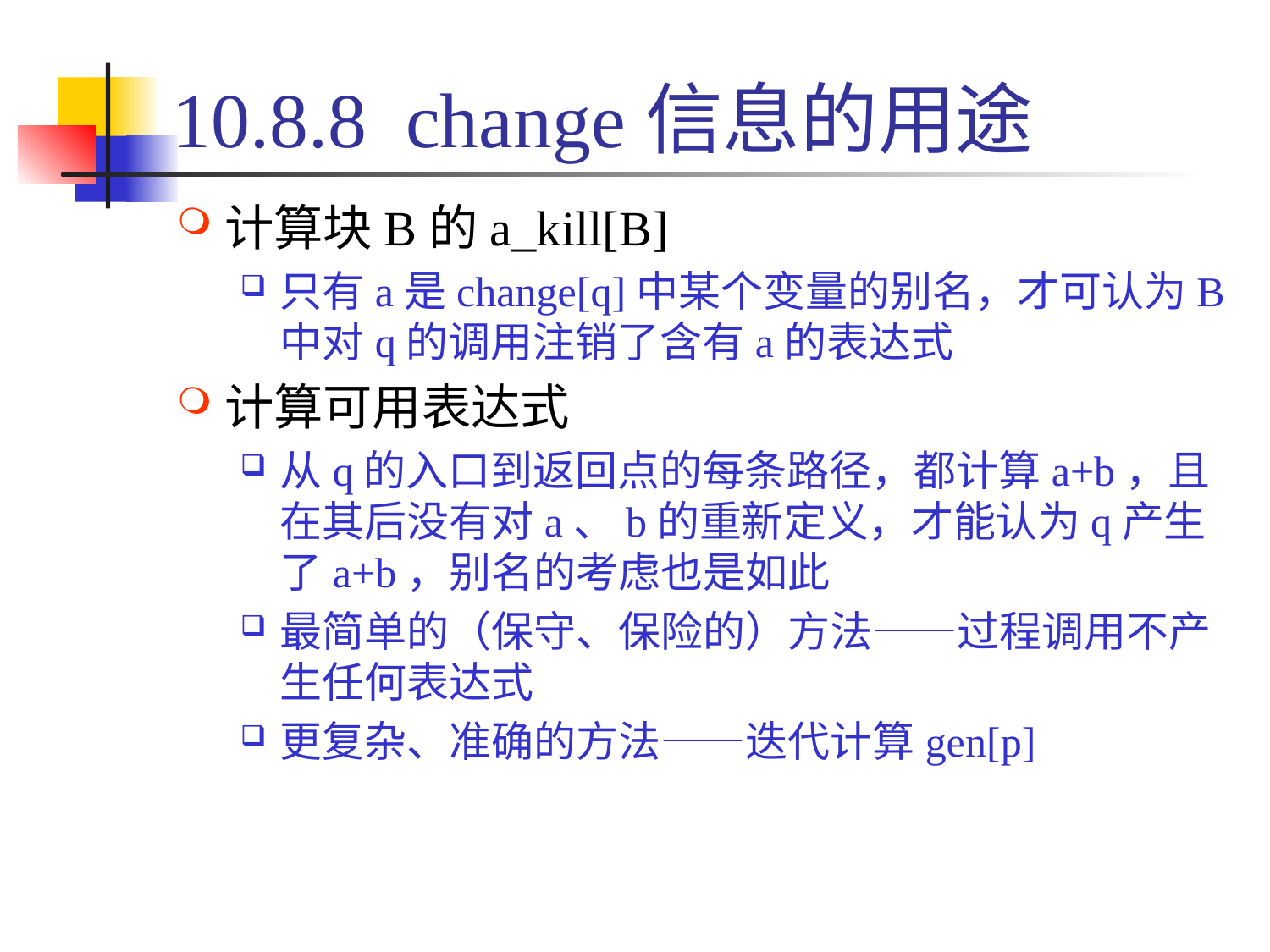

# 10.8.8  change信息的用途
计算块B的a_kill[B]
只有a是change[q]中某个变量的别名，才可认为B中对q的调用注销了含有a的表达式
计算可用表达式
从q的入口到返回点的每条路径，都计算a+b，且在其后没有对a、b的重新定义，才能认为q产生了a+b，别名的考虑也是如此
最简单的（保守、保险的）方法——过程调用不产生任何表达式
更复杂、准确的方法——迭代计算gen[p]